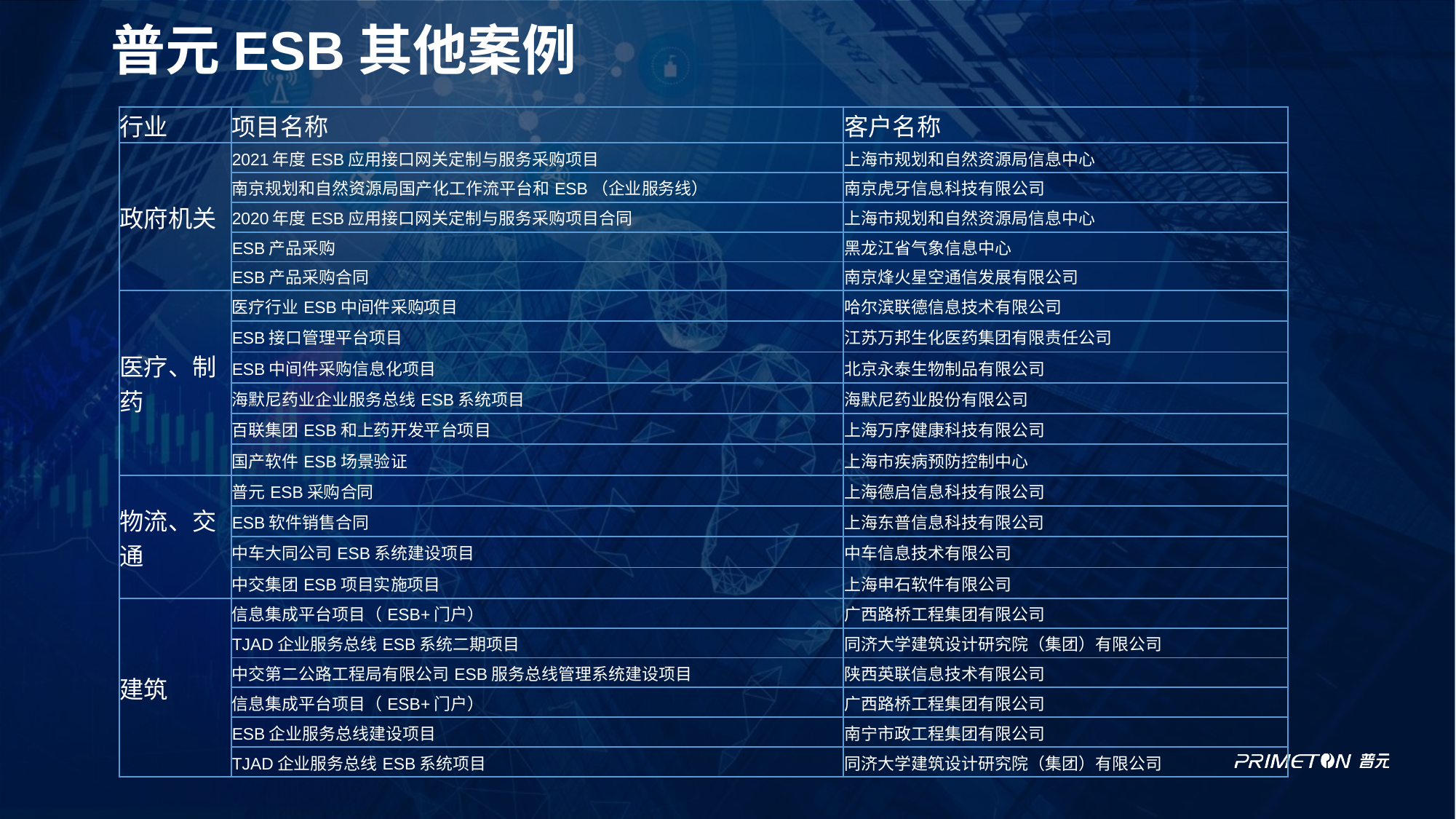

# 普元ESB其他案例
| 行业 | 项目名称 | 客户名称 |
| --- | --- | --- |
| 政府机关 | 2021年度ESB应用接口网关定制与服务采购项目 | 上海市规划和自然资源局信息中心 |
|  | 南京规划和自然资源局国产化工作流平台和ESB（企业服务线） | 南京虎牙信息科技有限公司 |
|  | 2020年度ESB应用接口网关定制与服务采购项目合同 | 上海市规划和自然资源局信息中心 |
|  | ESB产品采购 | 黑龙江省气象信息中心 |
|  | ESB产品采购合同 | 南京烽火星空通信发展有限公司 |
| 医疗、制药 | 医疗行业ESB中间件采购项目 | 哈尔滨联德信息技术有限公司 |
|  | ESB接口管理平台项目 | 江苏万邦生化医药集团有限责任公司 |
|  | ESB中间件采购信息化项目 | 北京永泰生物制品有限公司 |
|  | 海默尼药业企业服务总线ESB系统项目 | 海默尼药业股份有限公司 |
|  | 百联集团ESB和上药开发平台项目 | 上海万序健康科技有限公司 |
|  | 国产软件ESB场景验证 | 上海市疾病预防控制中心 |
| 物流、交通 | 普元ESB采购合同 | 上海德启信息科技有限公司 |
|  | ESB软件销售合同 | 上海东普信息科技有限公司 |
|  | 中车大同公司ESB系统建设项目 | 中车信息技术有限公司 |
|  | 中交集团ESB项目实施项目 | 上海申石软件有限公司 |
| 建筑 | 信息集成平台项目（ESB+门户） | 广西路桥工程集团有限公司 |
|  | TJAD企业服务总线ESB系统二期项目 | 同济大学建筑设计研究院（集团）有限公司 |
|  | 中交第二公路工程局有限公司ESB服务总线管理系统建设项目 | 陕西英联信息技术有限公司 |
|  | 信息集成平台项目（ESB+门户） | 广西路桥工程集团有限公司 |
|  | ESB企业服务总线建设项目 | 南宁市政工程集团有限公司 |
|  | TJAD企业服务总线ESB系统项目 | 同济大学建筑设计研究院（集团）有限公司 |